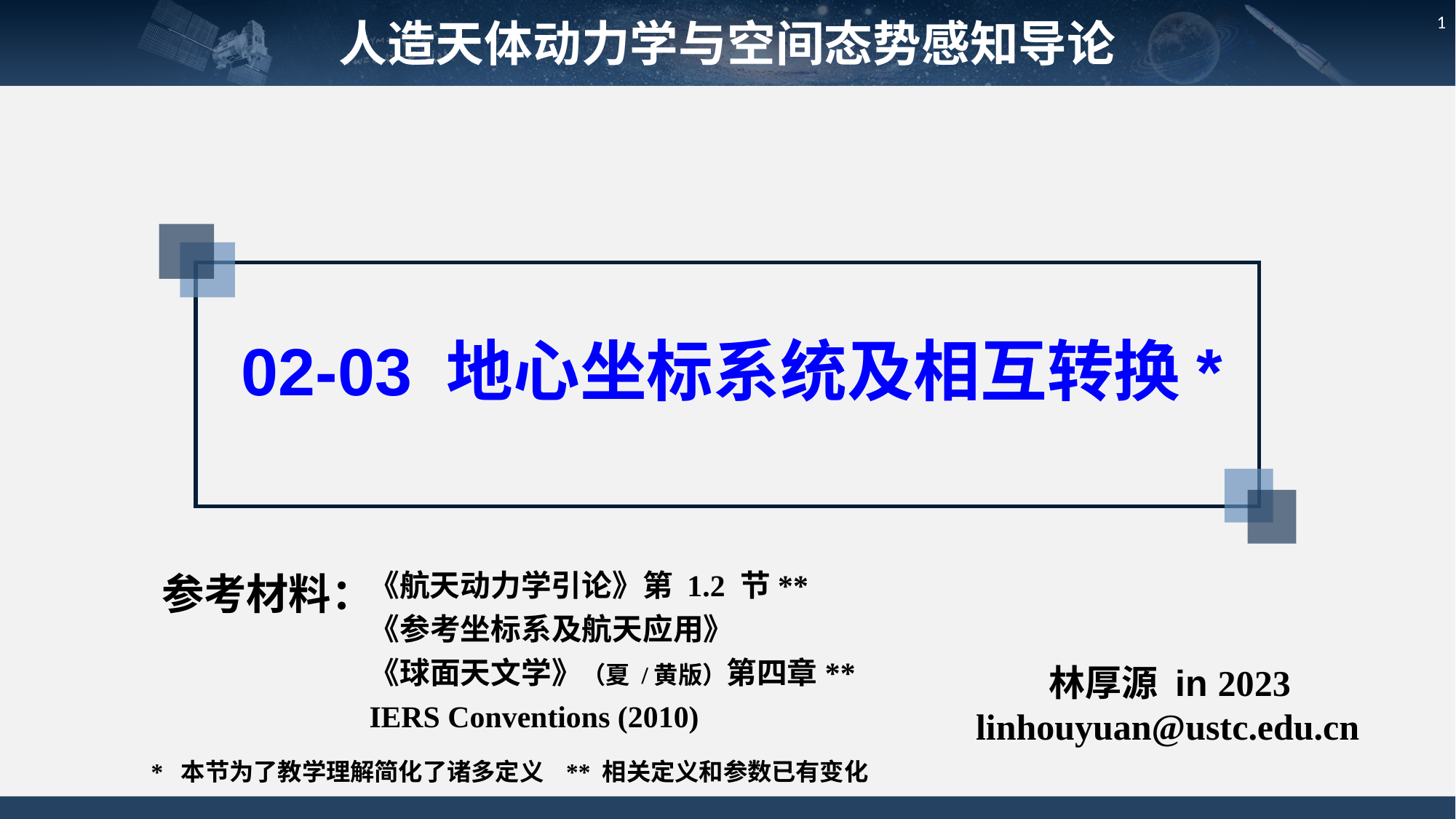

人造天体动力学与空间态势感知导论
1

02-03 地心坐标系统及相互转换*

参考材料：
《航天动力学引论》第 1.2 节**
《参考坐标系及航天应用》
《球面天文学》（夏 /黄版）第四章**
IERS Conventions (2010)
林厚源 in 2023
linhouyuan@ustc.edu.cn
 *  本节为了教学理解简化了诸多定义   ** 相关定义和参数已有变化